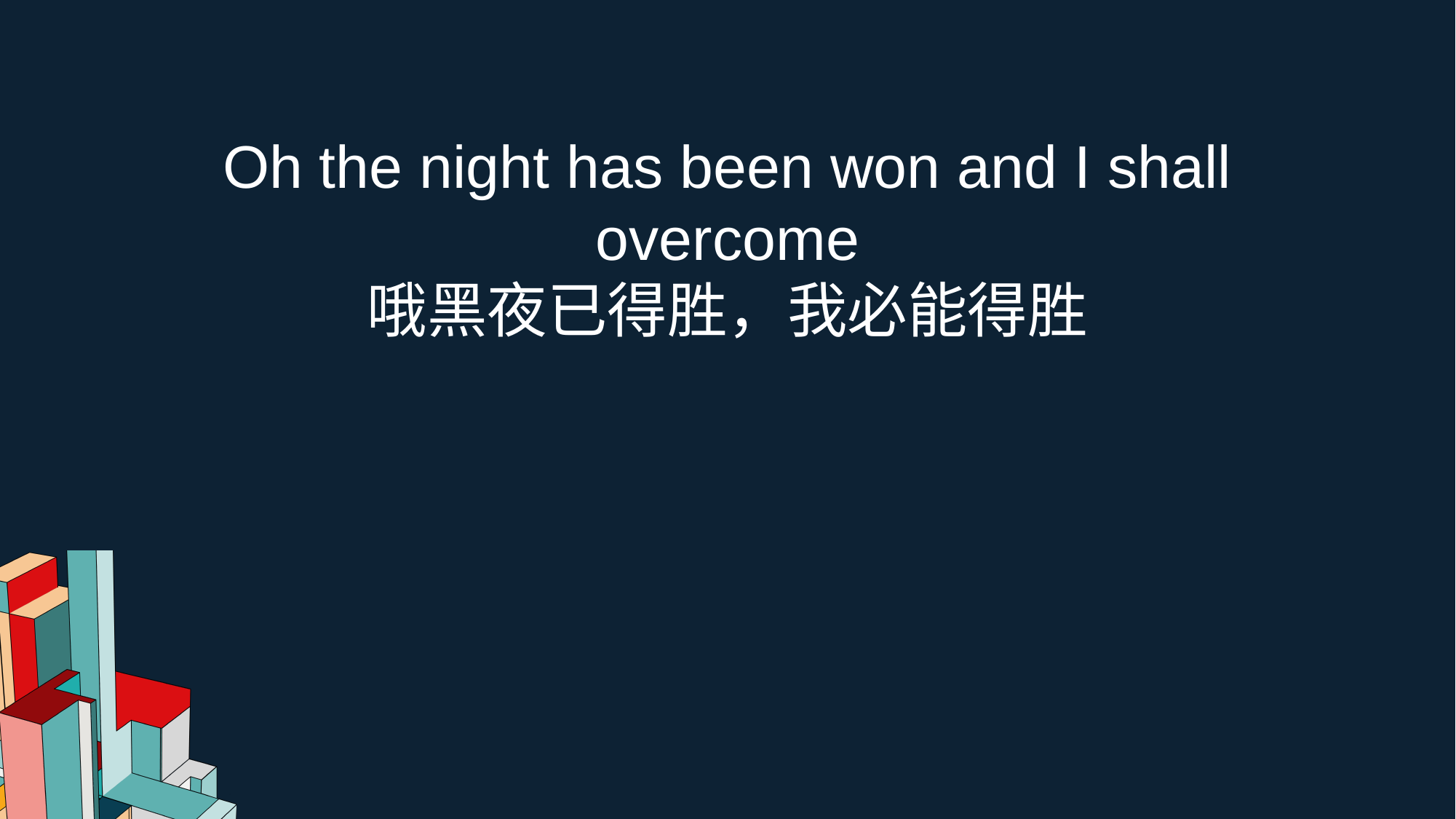

Oh the night has been won and I shall overcome
哦黑夜已得胜，我必能得胜